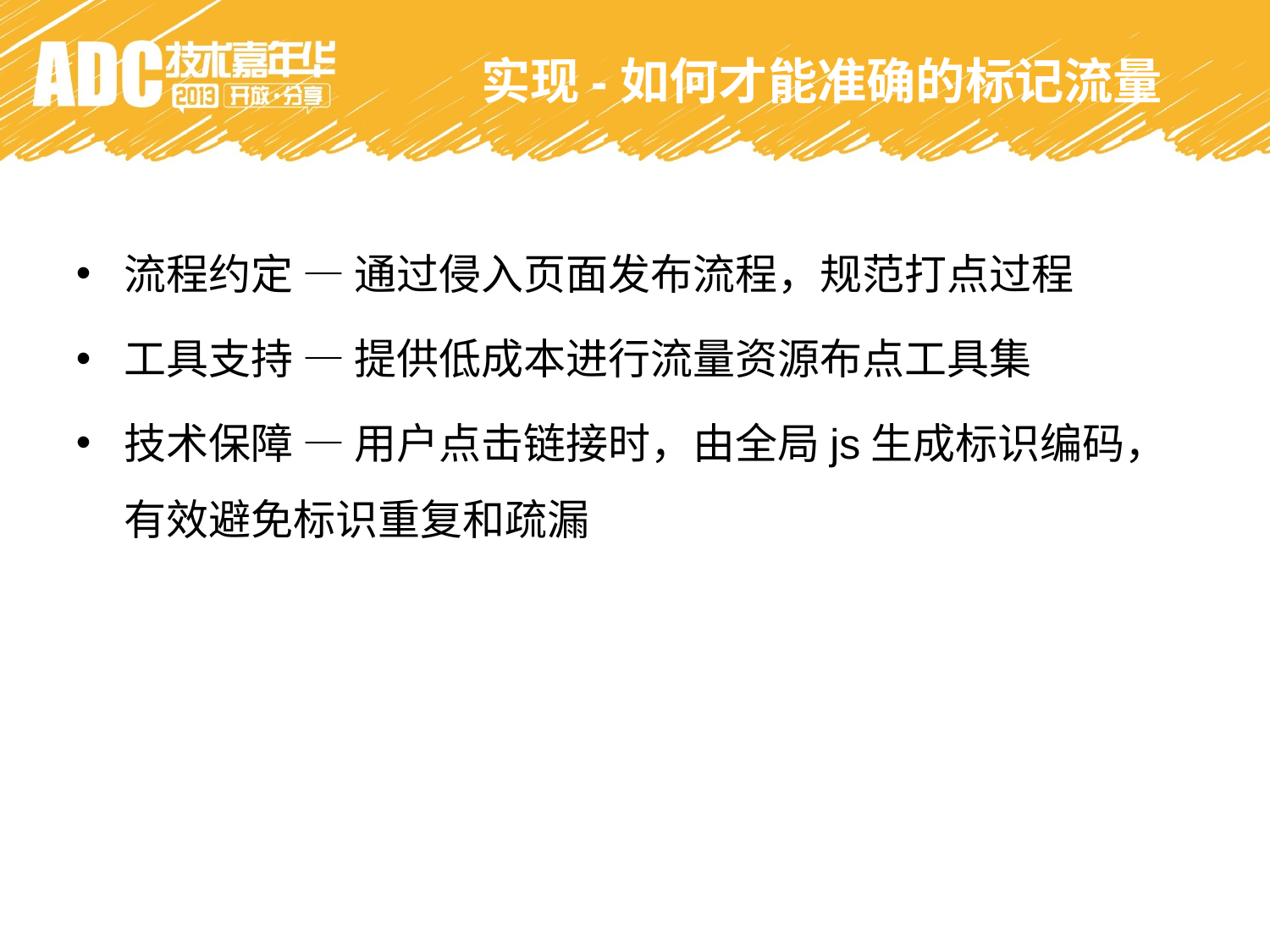

实现-如何才能准确的标记流量
流程约定 — 通过侵入页面发布流程，规范打点过程
工具支持 — 提供低成本进行流量资源布点工具集
技术保障 — 用户点击链接时，由全局js生成标识编码，有效避免标识重复和疏漏